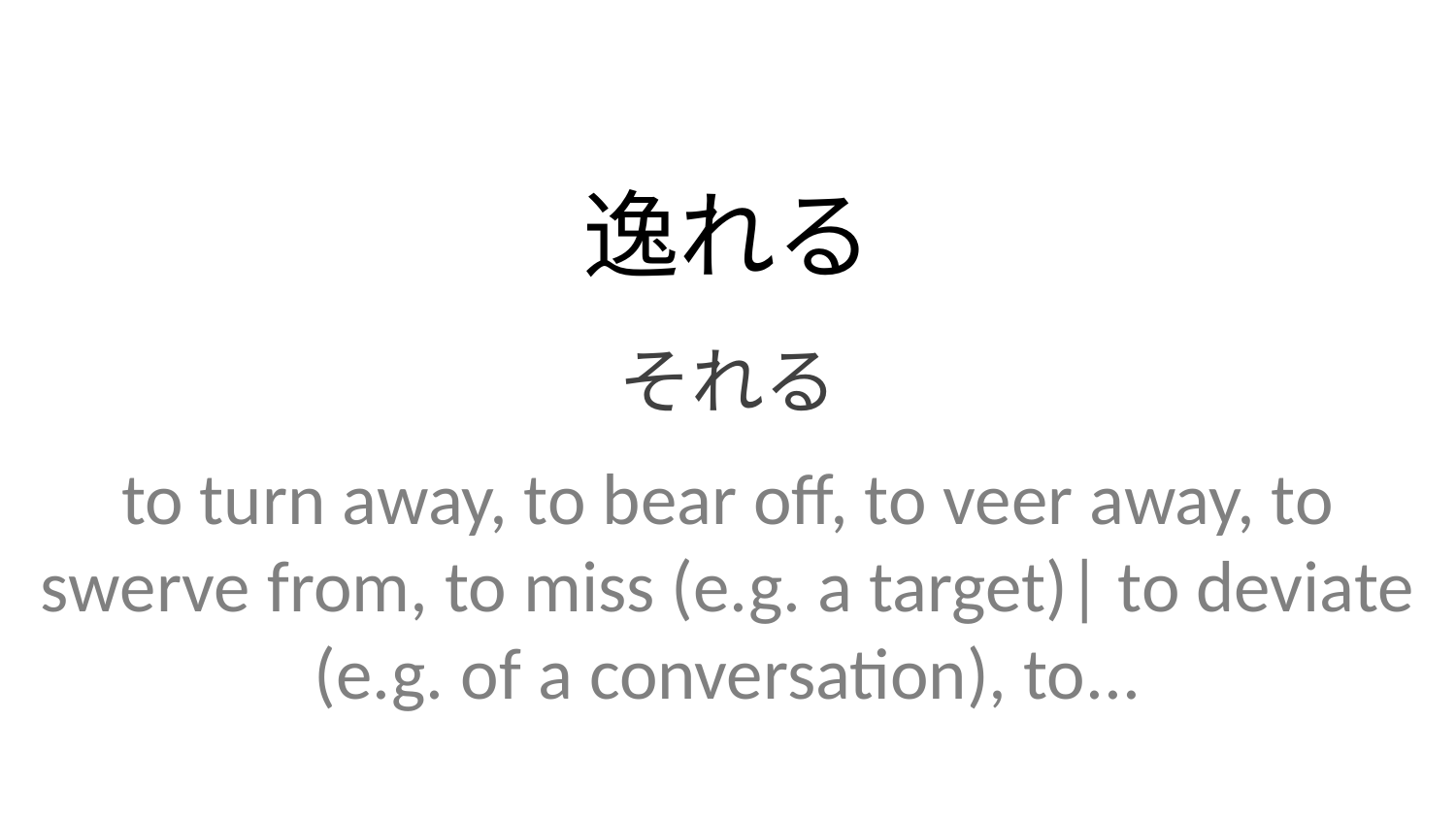

逸れる

それる
to turn away, to bear off, to veer away, to swerve from, to miss (e.g. a target)| to deviate (e.g. of a conversation), to...